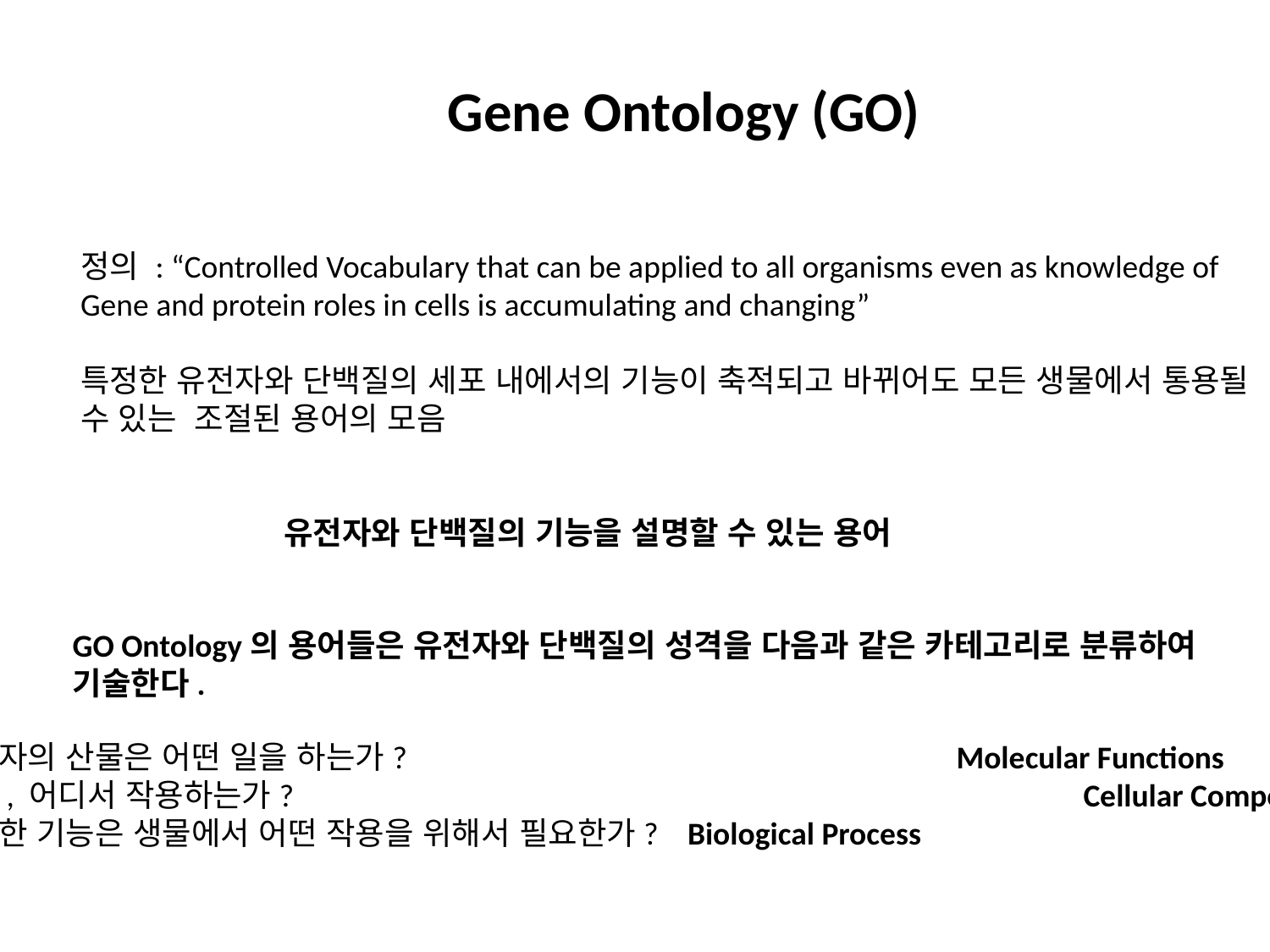

Gene Ontology (GO)
정의 : “Controlled Vocabulary that can be applied to all organisms even as knowledge of
Gene and protein roles in cells is accumulating and changing”

특정한 유전자와 단백질의 세포 내에서의 기능이 축적되고 바뀌어도 모든 생물에서 통용될
수 있는  조절된 용어의 모음
유전자와 단백질의 기능을 설명할 수 있는 용어
GO Ontology의 용어들은 유전자와 단백질의 성격을 다음과 같은 카테고리로 분류하여
기술한다.
유전자의 산물은 어떤 일을 하는가? 					Molecular Functions
언제, 어디서 작용하는가?  							Cellular Component
이러한 기능은 생물에서 어떤 작용을 위해서 필요한가?    Biological Process